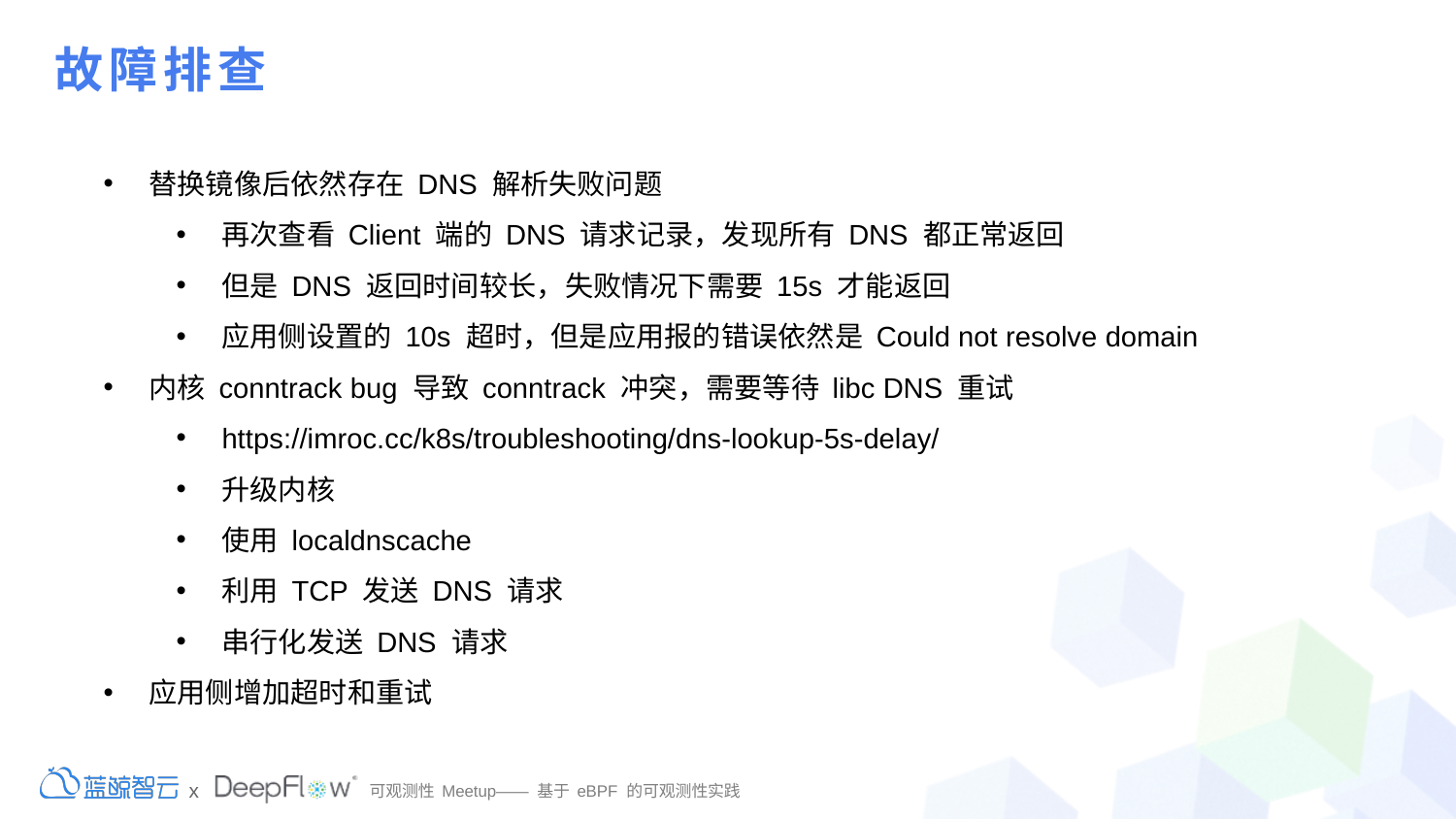

# 故障排查
替换镜像后依然存在 DNS 解析失败问题
再次查看 Client 端的 DNS 请求记录，发现所有 DNS 都正常返回
但是 DNS 返回时间较长，失败情况下需要 15s 才能返回
应用侧设置的 10s 超时，但是应用报的错误依然是 Could not resolve domain
内核 conntrack bug 导致 conntrack 冲突，需要等待 libc DNS 重试
https://imroc.cc/k8s/troubleshooting/dns-lookup-5s-delay/
升级内核
使用 localdnscache
利用 TCP 发送 DNS 请求
串行化发送 DNS 请求
应用侧增加超时和重试